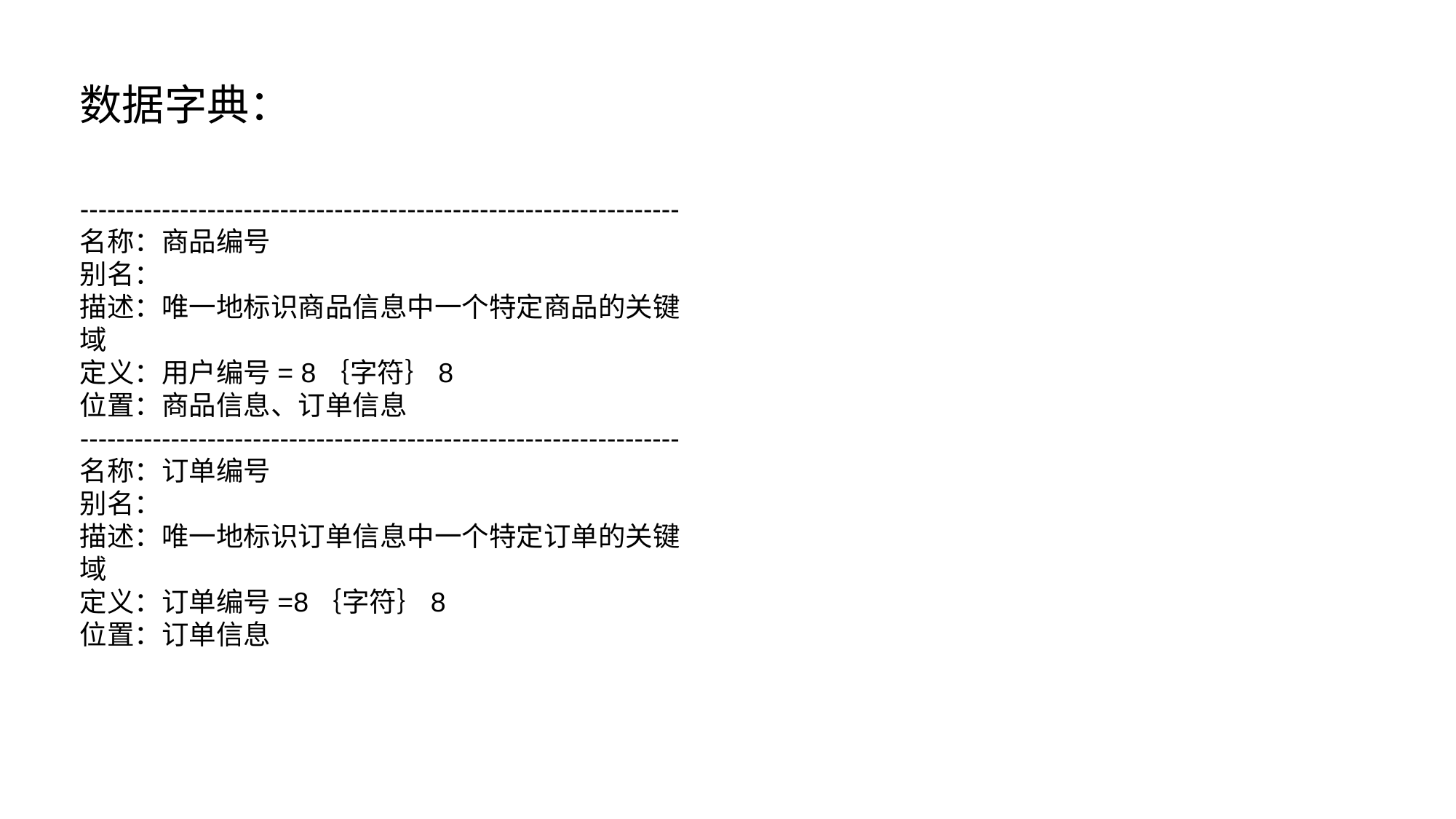

数据字典：
------------------------------------------------------------------
名称：商品编号
别名：
描述：唯一地标识商品信息中一个特定商品的关键域
定义：用户编号= 8｛字符｝8
位置：商品信息、订单信息
------------------------------------------------------------------
名称：订单编号
别名：
描述：唯一地标识订单信息中一个特定订单的关键域
定义：订单编号=8｛字符｝8
位置：订单信息